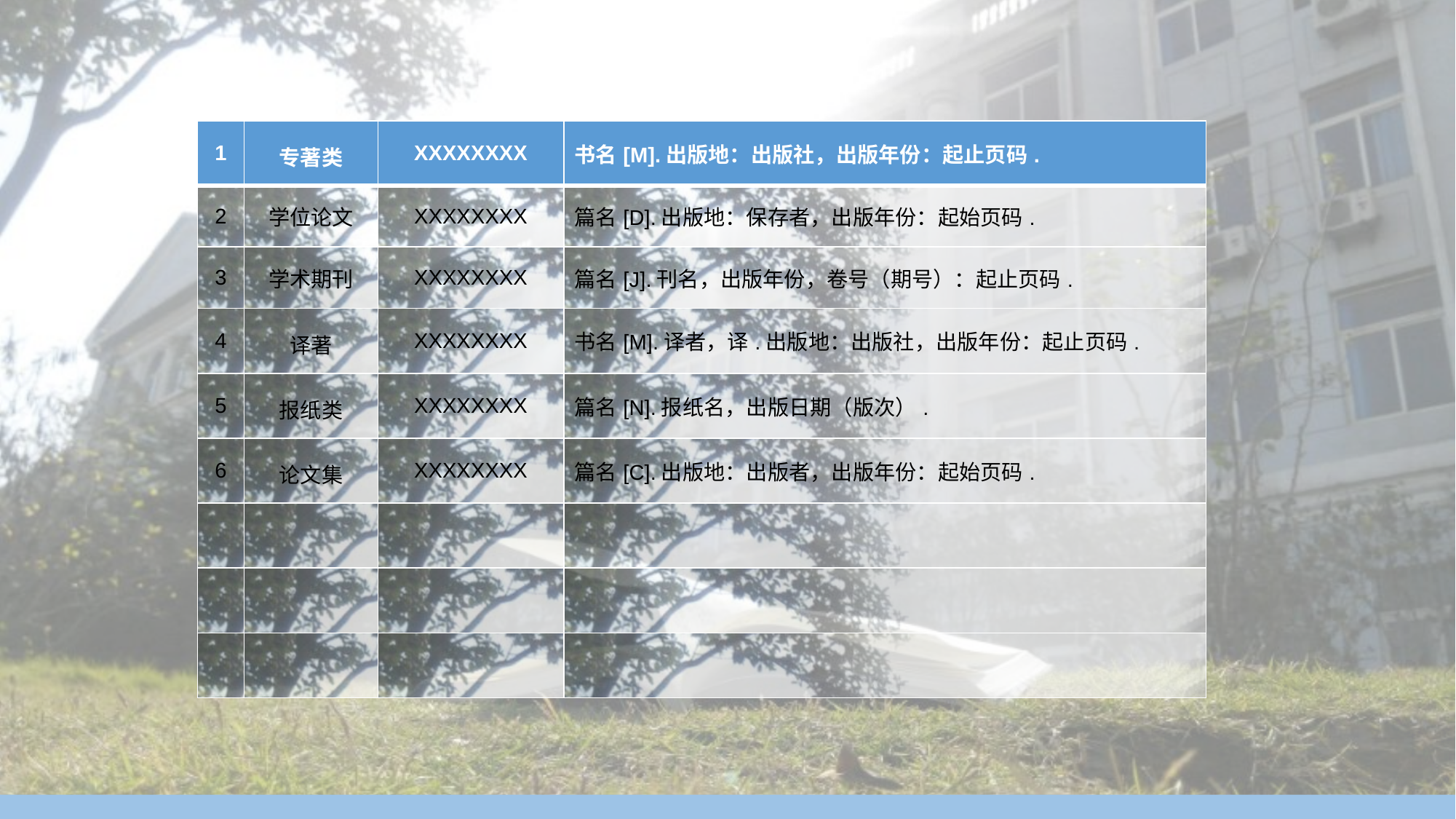

| 1 | 专著类 | XXXXXXXX | 书名[M].出版地：出版社，出版年份：起止页码. |
| --- | --- | --- | --- |
| 2 | 学位论文 | XXXXXXXX | 篇名[D].出版地：保存者，出版年份：起始页码. |
| 3 | 学术期刊 | XXXXXXXX | 篇名[J].刊名，出版年份，卷号（期号）：起止页码. |
| 4 | 译著 | XXXXXXXX | 书名[M].译者，译.出版地：出版社，出版年份：起止页码. |
| 5 | 报纸类 | XXXXXXXX | 篇名[N].报纸名，出版日期（版次）. |
| 6 | 论文集 | XXXXXXXX | 篇名[C].出版地：出版者，出版年份：起始页码. |
|  |  |  |  |
|  |  |  |  |
|  |  |  |  |